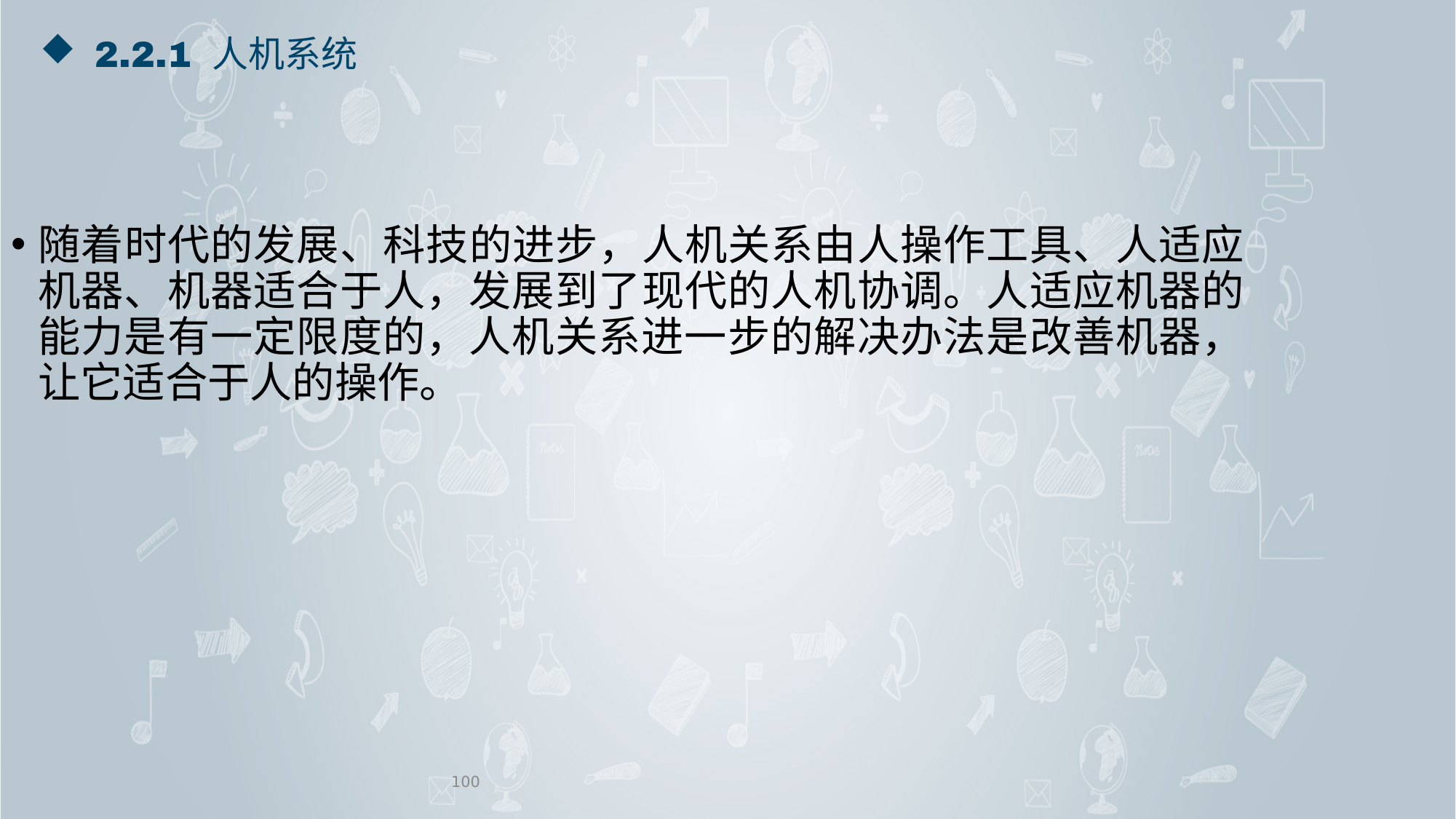

# 2.2.1 人机系统
随着时代的发展、科技的进步，人机关系由人操作工具、人适应机器、机器适合于人，发展到了现代的人机协调。人适应机器的能力是有一定限度的，人机关系进一步的解决办法是改善机器，让它适合于人的操作。

100